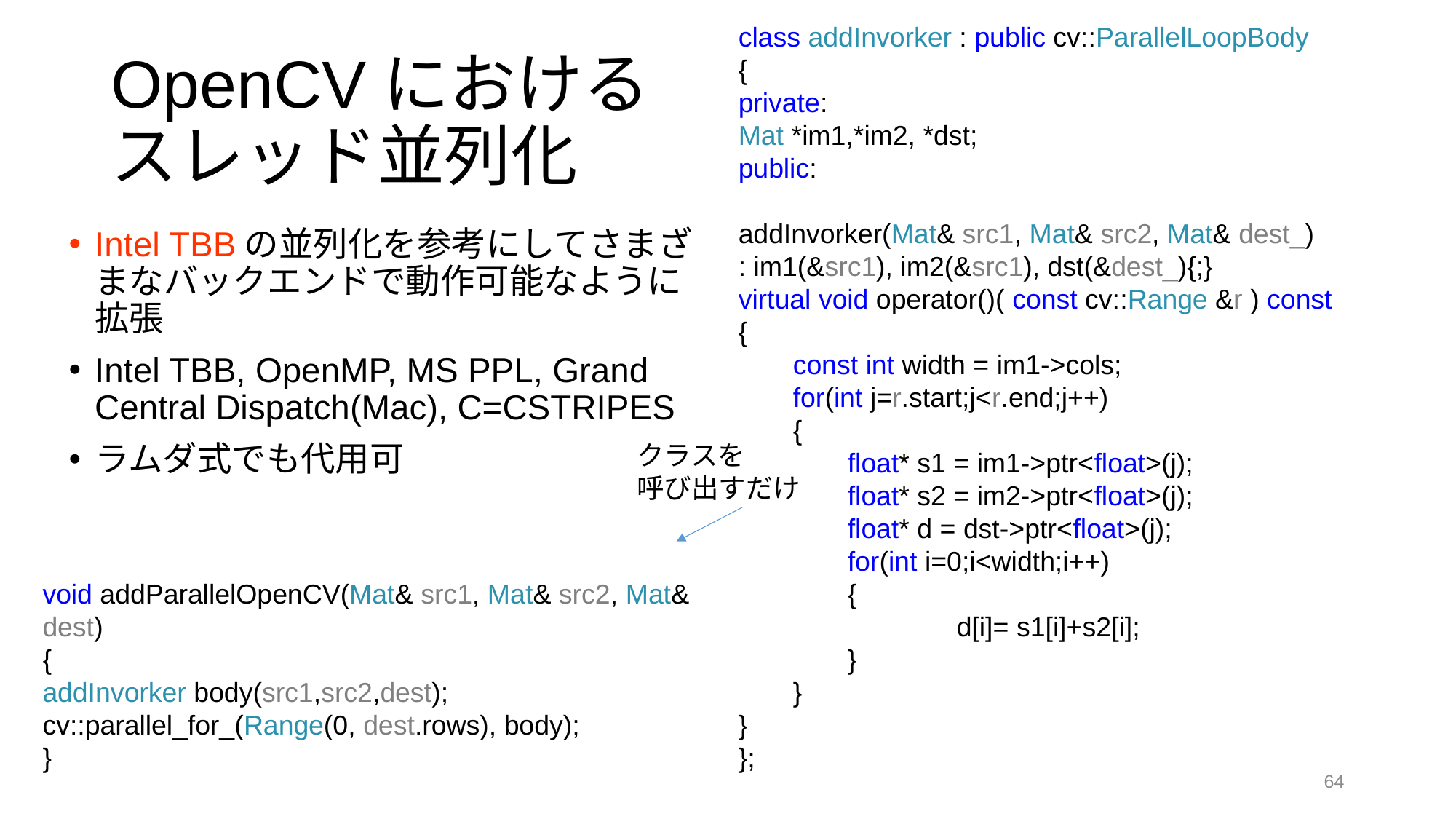

class addInvorker : public cv::ParallelLoopBody
{
private:
Mat *im1,*im2, *dst;
public:

addInvorker(Mat& src1, Mat& src2, Mat& dest_)
: im1(&src1), im2(&src1), dst(&dest_){;}
virtual void operator()( const cv::Range &r ) const
{
const int width = im1->cols;
for(int j=r.start;j<r.end;j++)
{
float* s1 = im1->ptr<float>(j);
float* s2 = im2->ptr<float>(j);
float* d = dst->ptr<float>(j);
for(int i=0;i<width;i++)
{
	d[i]= s1[i]+s2[i];
}
}
}
};

# OpenCVにおける スレッド並列化
Intel TBBの並列化を参考にしてさまざまなバックエンドで動作可能なように拡張
Intel TBB, OpenMP, MS PPL, Grand Central Dispatch(Mac), C=CSTRIPES
ラムダ式でも代用可
クラスを
呼び出すだけ
void addParallelOpenCV(Mat& src1, Mat& src2, Mat& dest)
{
addInvorker body(src1,src2,dest);
cv::parallel_for_(Range(0, dest.rows), body);
}
64